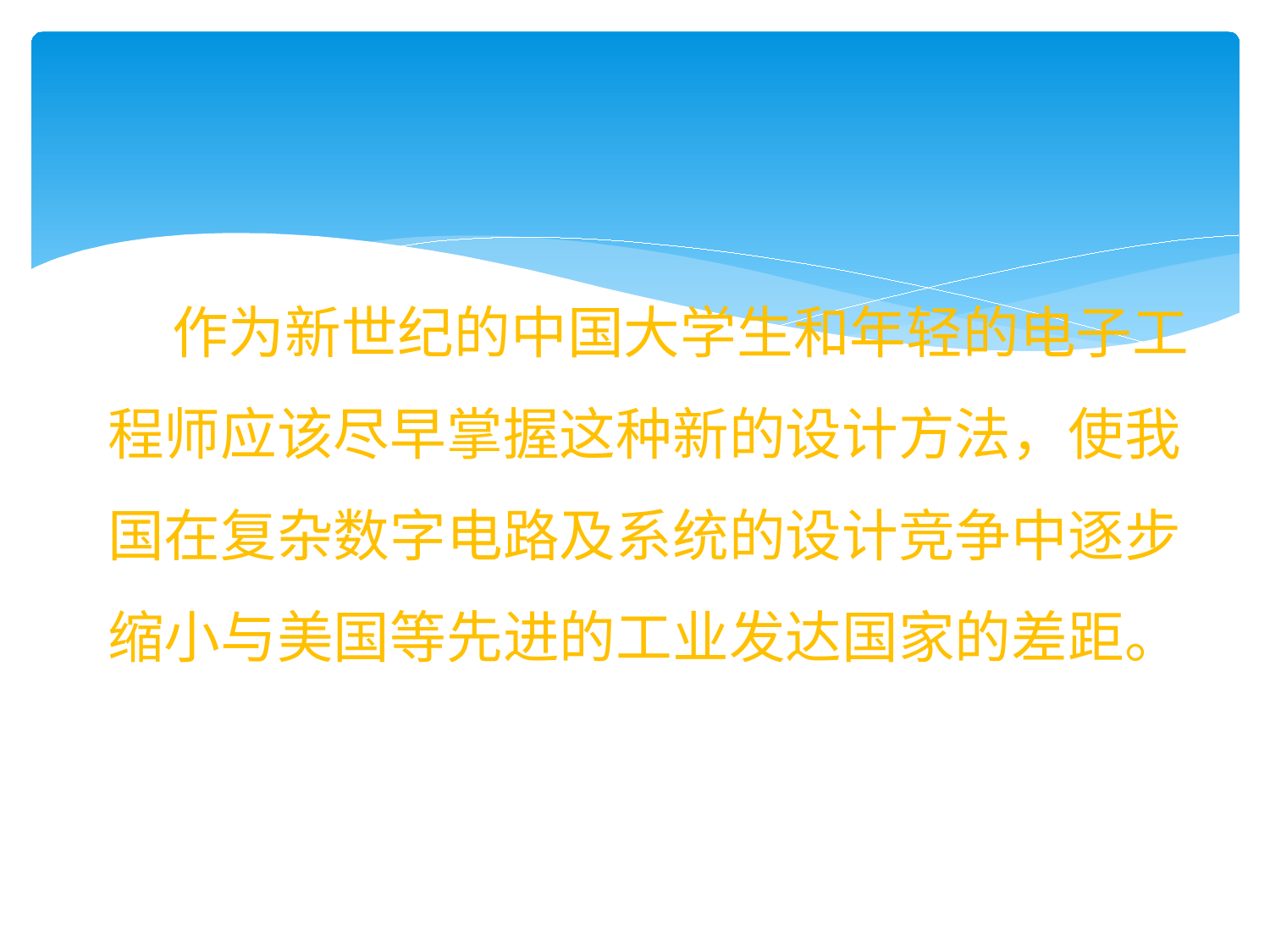

# 作为新世纪的中国大学生和年轻的电子工程师应该尽早掌握这种新的设计方法，使我国在复杂数字电路及系统的设计竞争中逐步缩小与美国等先进的工业发达国家的差距。